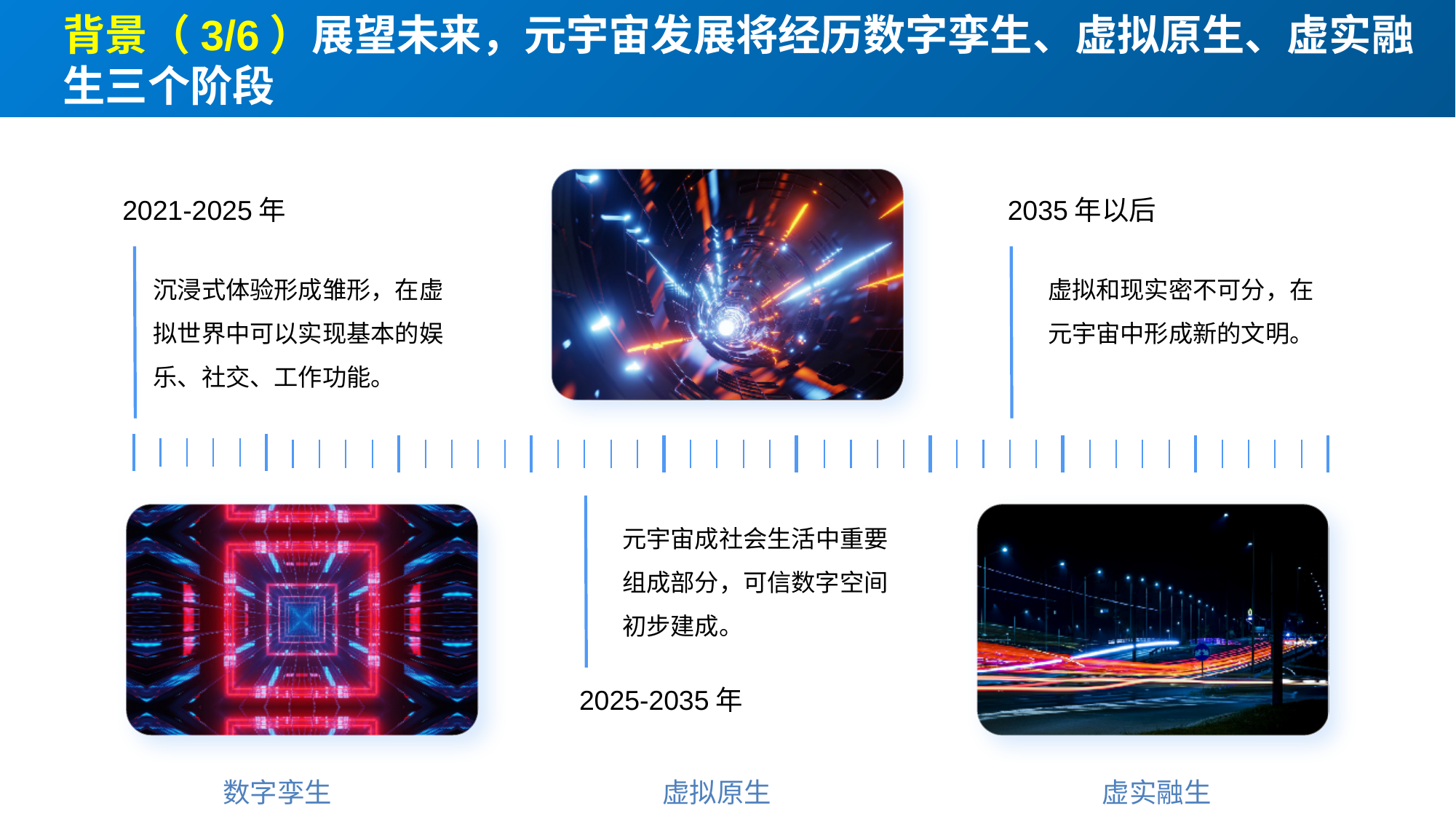

背景（3/6）展望未来，元宇宙发展将经历数字孪生、虚拟原生、虚实融生三个阶段

2021-2025年
沉浸式体验形成雏形，在虚拟世界中可以实现基本的娱乐、社交、工作功能。

2035年以后
虚拟和现实密不可分，在元宇宙中形成新的文明。

元宇宙成社会生活中重要组成部分，可信数字空间初步建成。

2025-2035年

数字孪生
虚拟原生
虚实融生